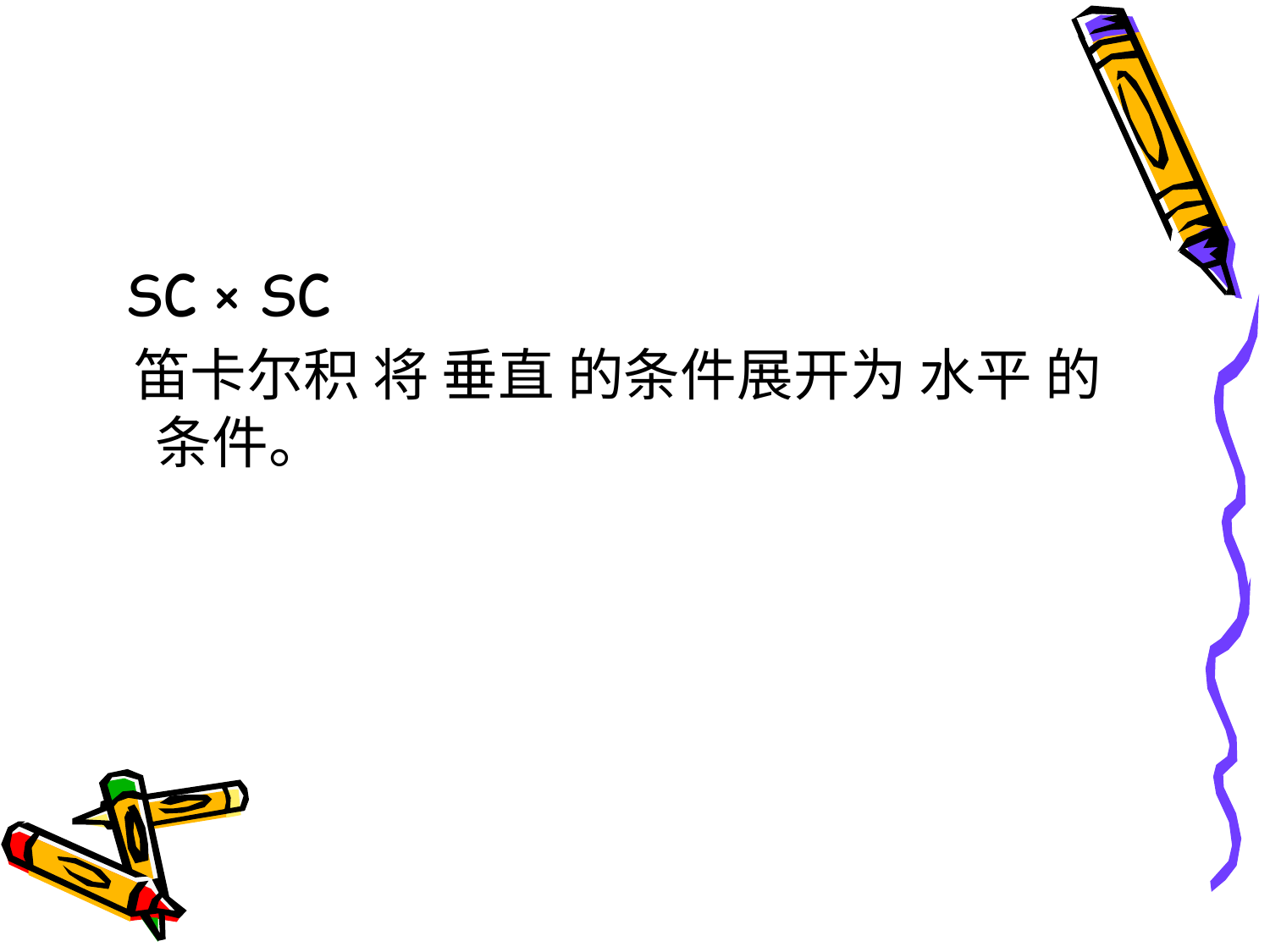

#
 SC × SC
 笛卡尔积 将 垂直 的条件展开为 水平 的条件。